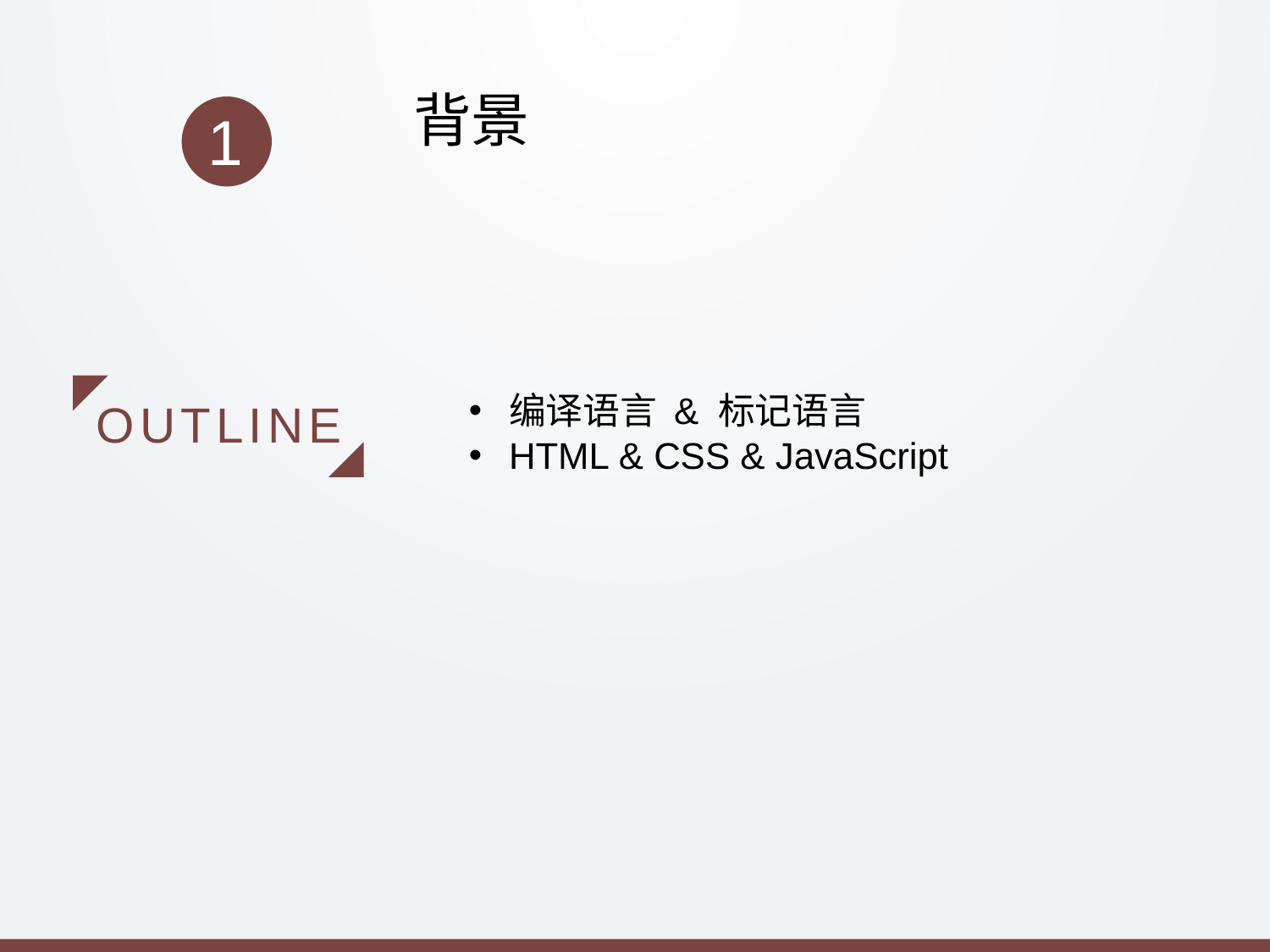

背景
1

编译语言 & 标记语言
HTML & CSS & JavaScript

OUTLINE